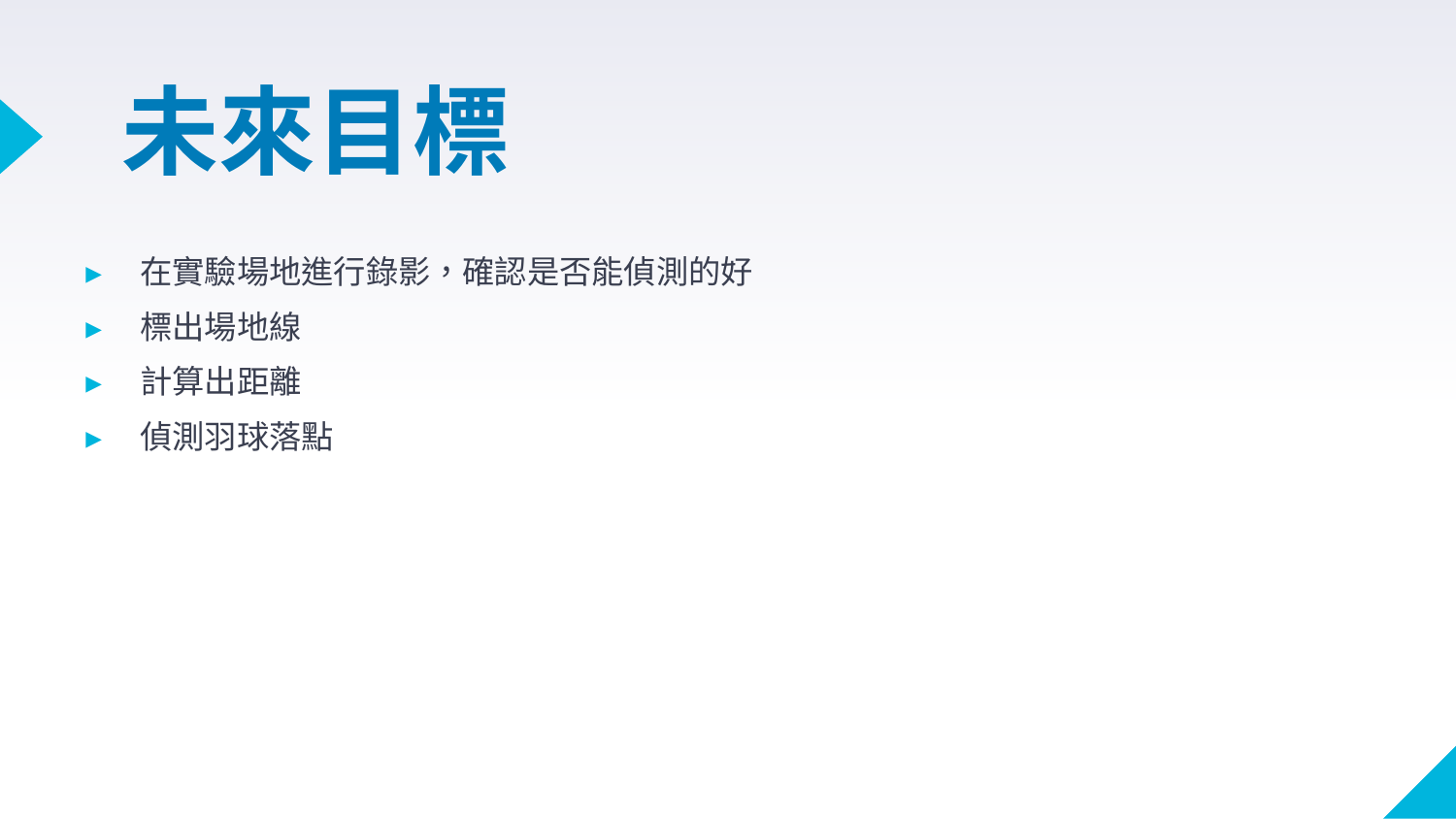

# 未來目標
在實驗場地進行錄影，確認是否能偵測的好
標出場地線
計算出距離
偵測羽球落點